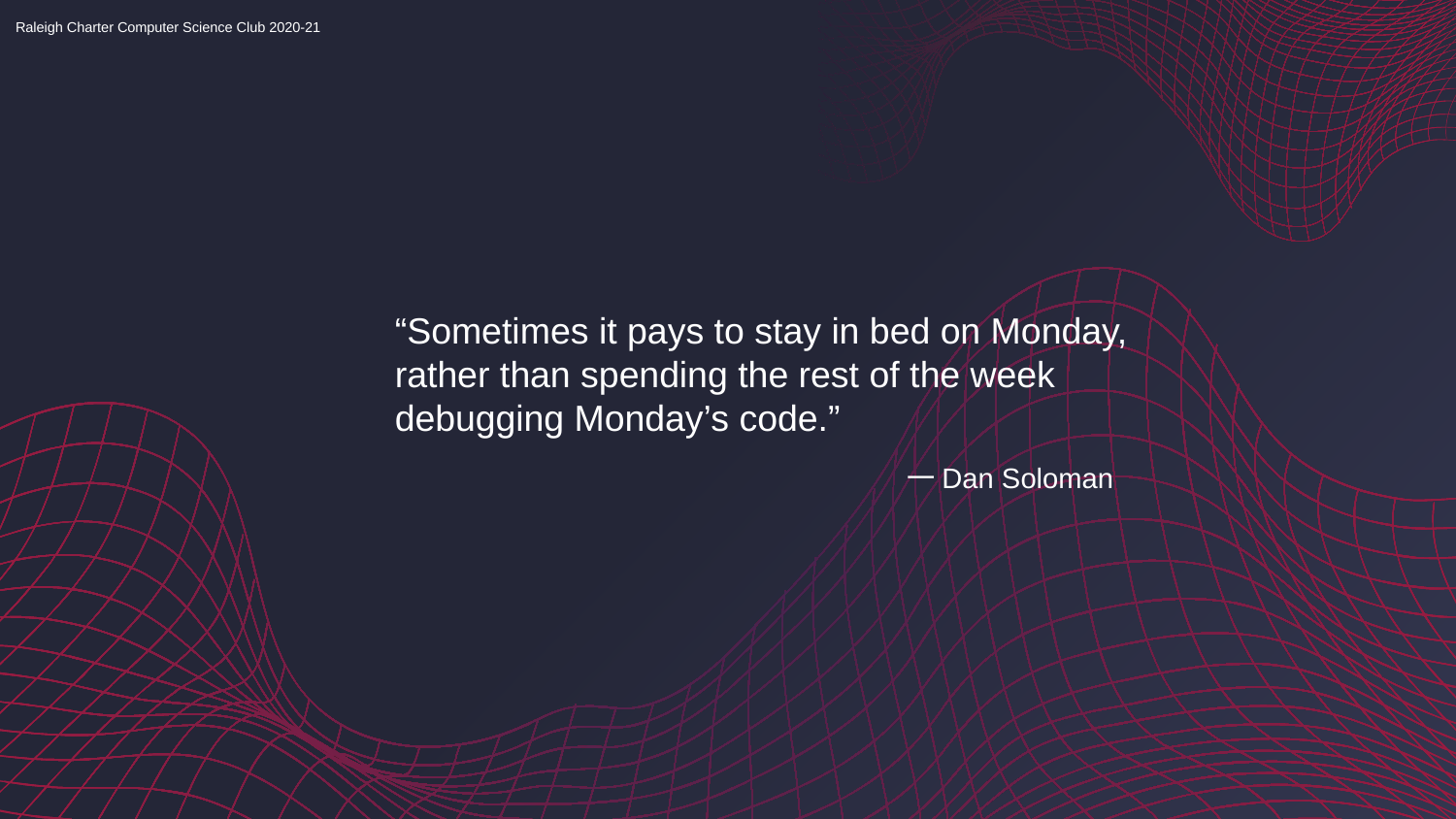

“Sometimes it pays to stay in bed on Monday, rather than spending the rest of the week debugging Monday’s code.”

# 一Dan Soloman